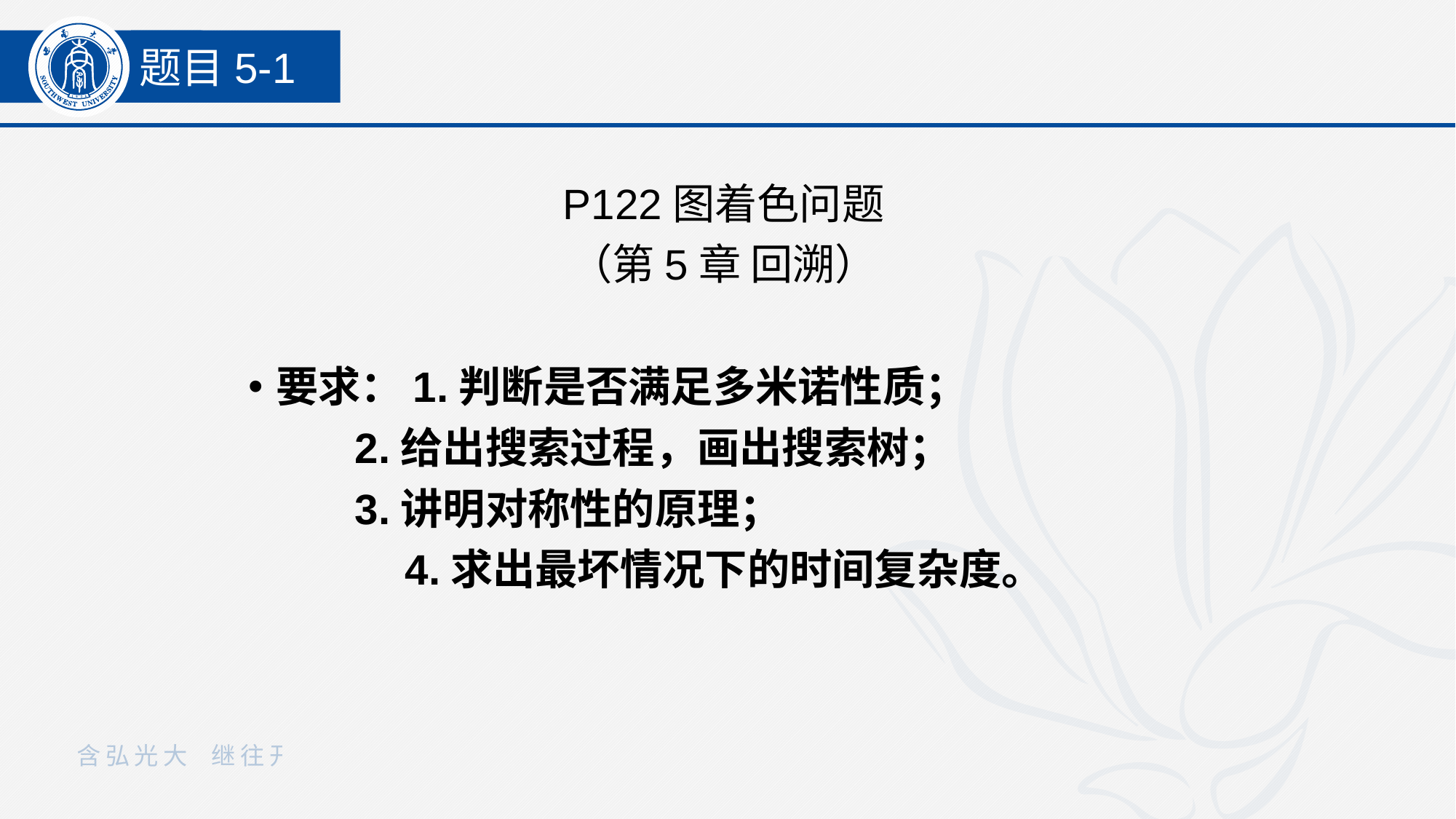

题目5-1
P122图着色问题
（第5章 回溯）

要求：1.判断是否满足多米诺性质；
         2.给出搜索过程，画出搜索树；
         3.讲明对称性的原理；
	    4.求出最坏情况下的时间复杂度。